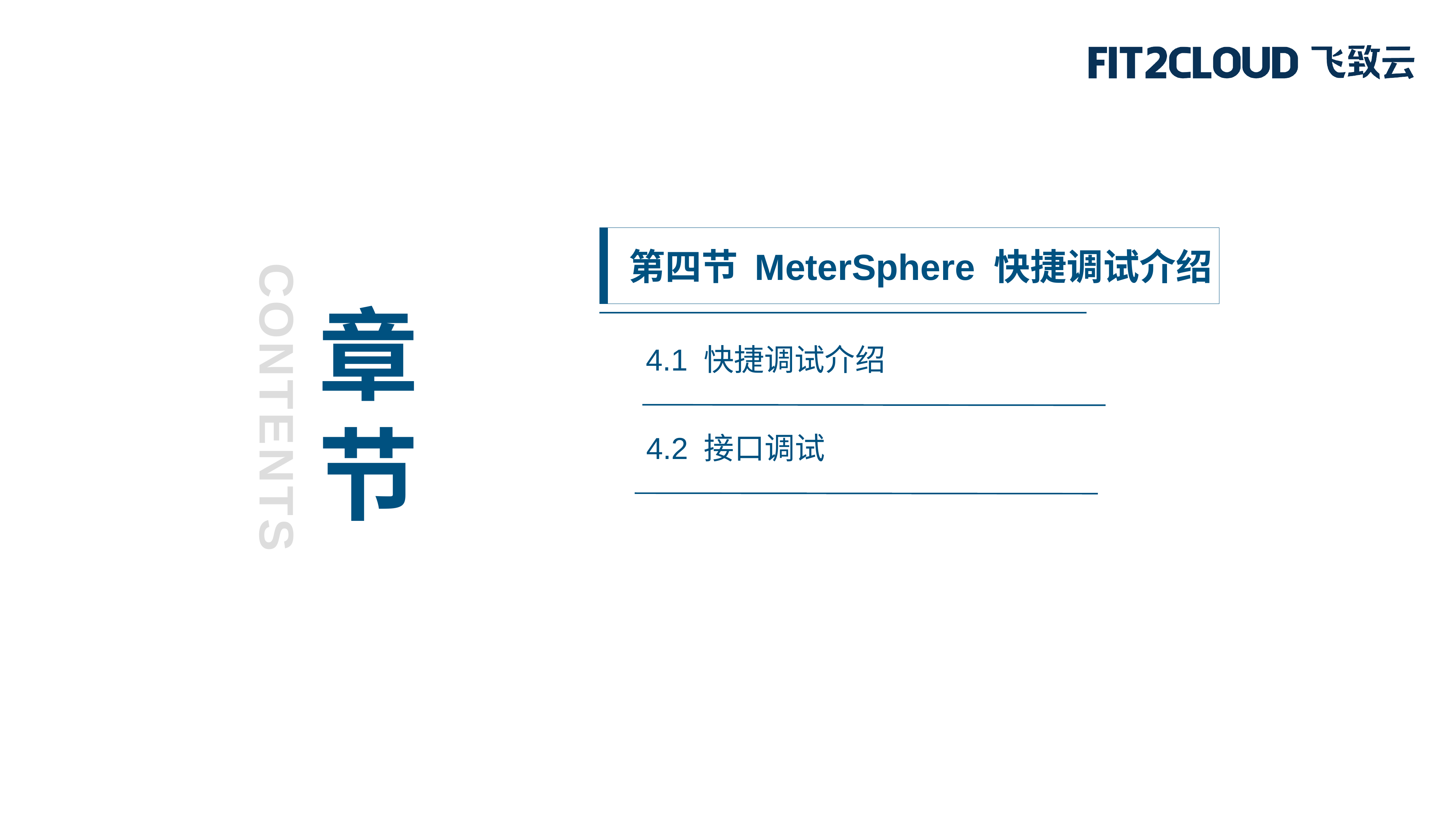

第四节 MeterSphere 快捷调试介绍

章
节

4.1 快捷调试介绍
CONTENTS
4.2 接口调试